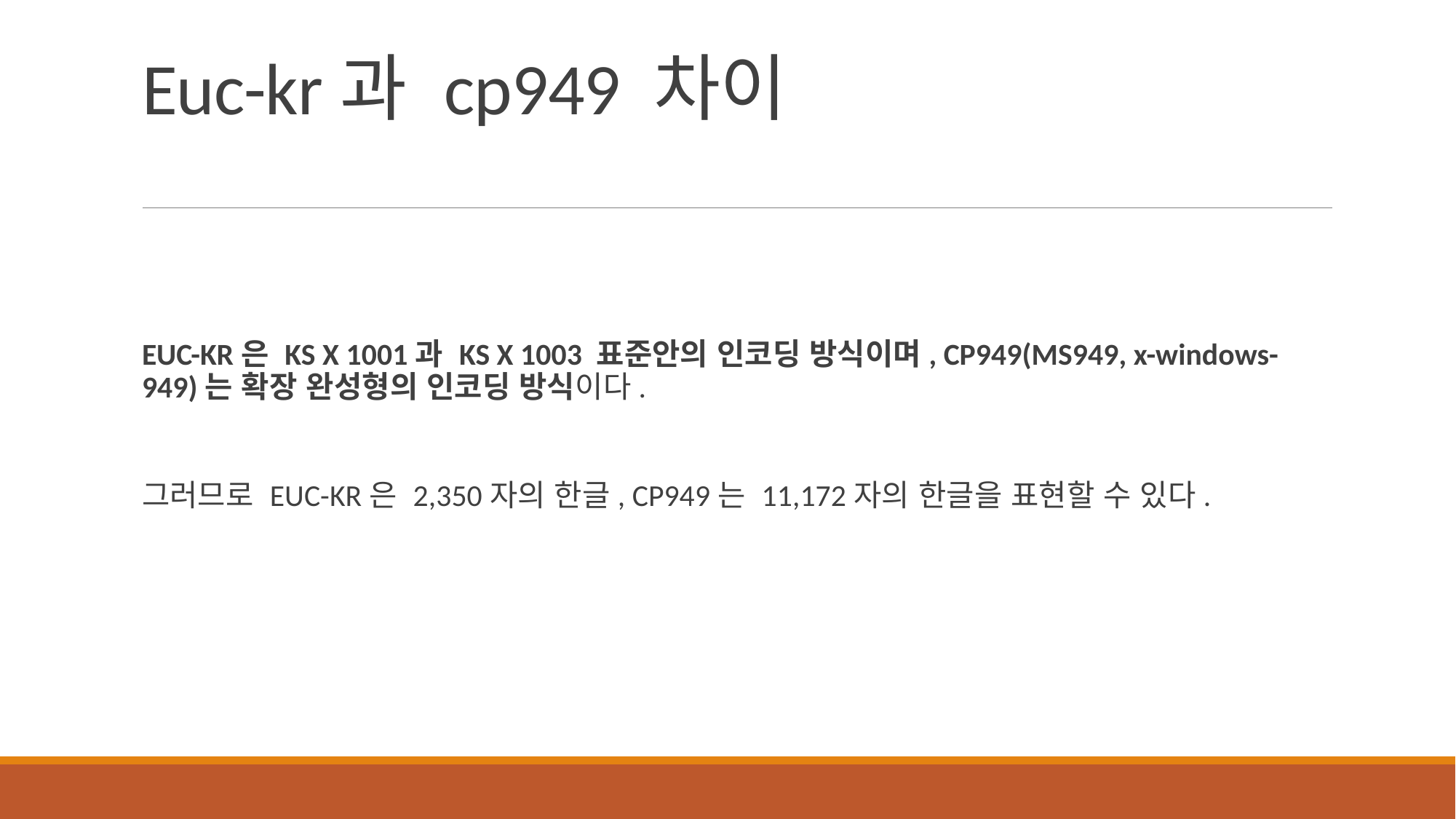

# Euc-kr과 cp949 차이

EUC-KR은 KS X 1001과 KS X 1003 표준안의 인코딩 방식이며, CP949(MS949, x-windows-949)는 확장 완성형의 인코딩 방식이다.

그러므로 EUC-KR은 2,350자의 한글, CP949는 11,172자의 한글을 표현할 수 있다.